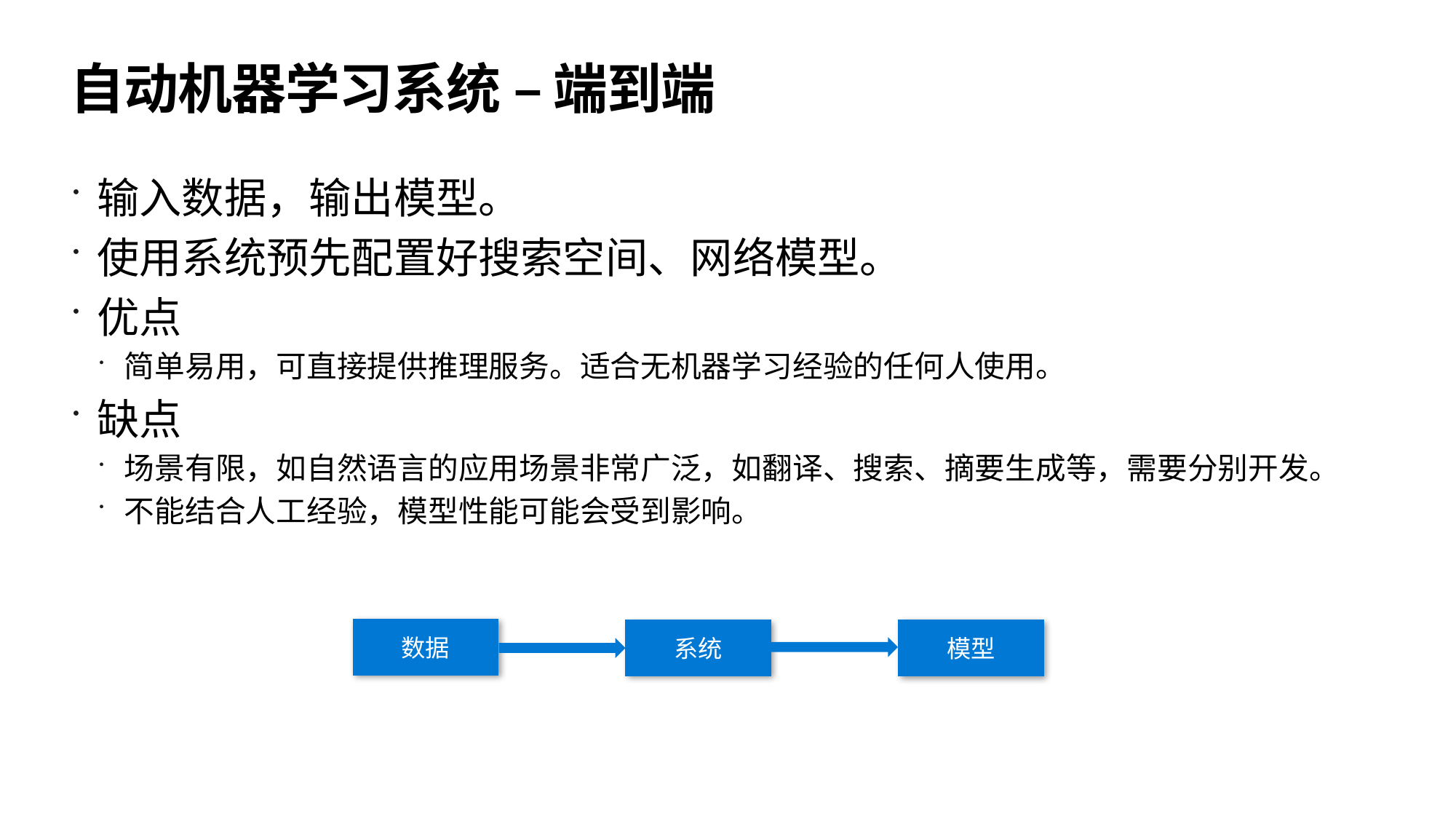

# 自动机器学习系统 – 端到端
输入数据，输出模型。
使用系统预先配置好搜索空间、网络模型。
优点
简单易用，可直接提供推理服务。适合无机器学习经验的任何人使用。
缺点
场景有限，如自然语言的应用场景非常广泛，如翻译、搜索、摘要生成等，需要分别开发。
不能结合人工经验，模型性能可能会受到影响。
数据
模型
系统